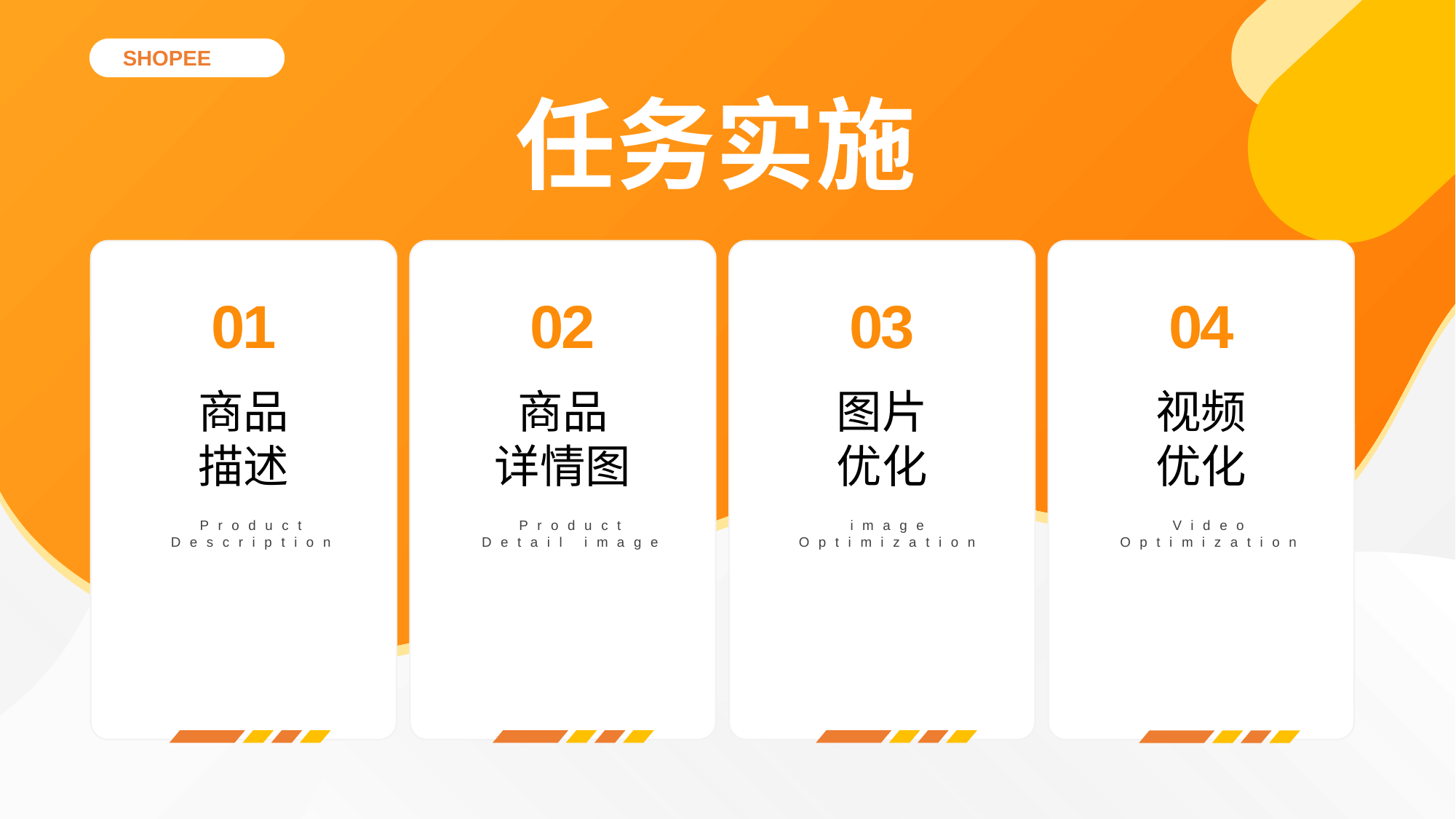

SHOPEE
任务实施

01
02
03
04
商品
描述
商品
详情图
图片
优化
视频
优化
Product
Description
Product
Detail image
image
Optimization
Video
Optimization